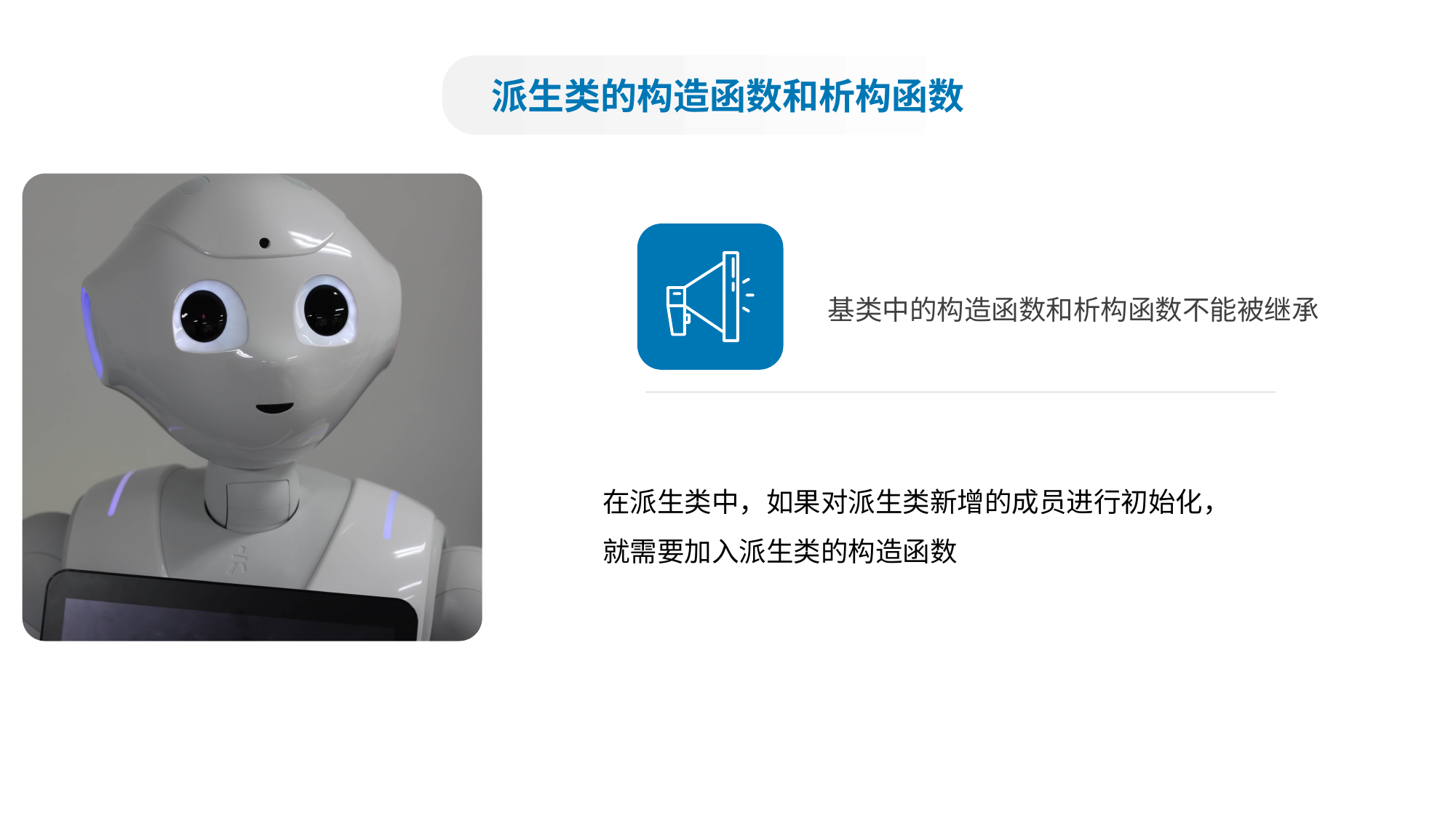

派生类的构造函数和析构函数

基类中的构造函数和析构函数不能被继承
在派生类中，如果对派生类新增的成员进行初始化，
就需要加入派生类的构造函数